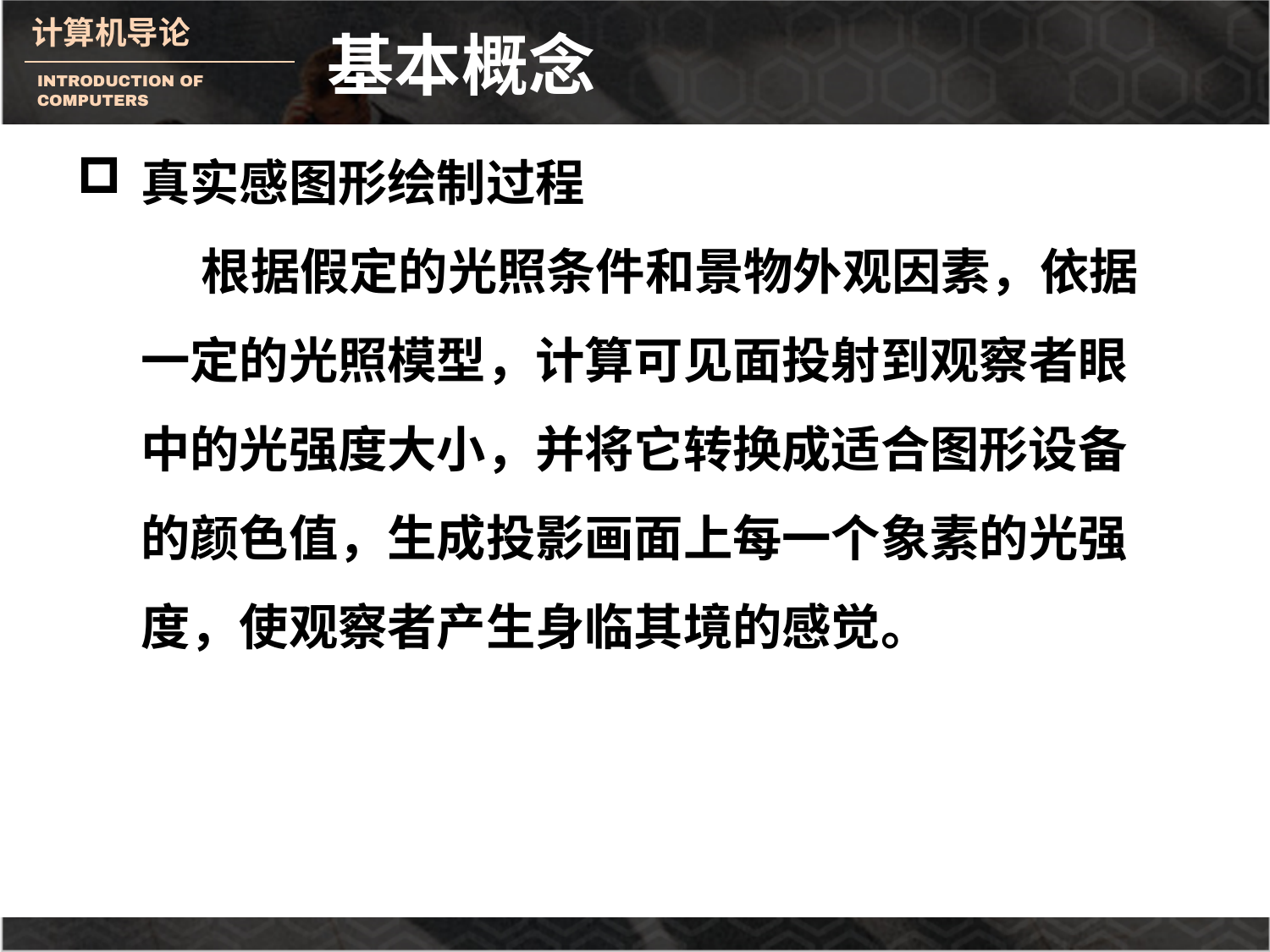

基本概念
真实感图形绘制过程
          根据假定的光照条件和景物外观因素，依据一定的光照模型，计算可见面投射到观察者眼中的光强度大小，并将它转换成适合图形设备的颜色值，生成投影画面上每一个象素的光强度，使观察者产生身临其境的感觉。
98